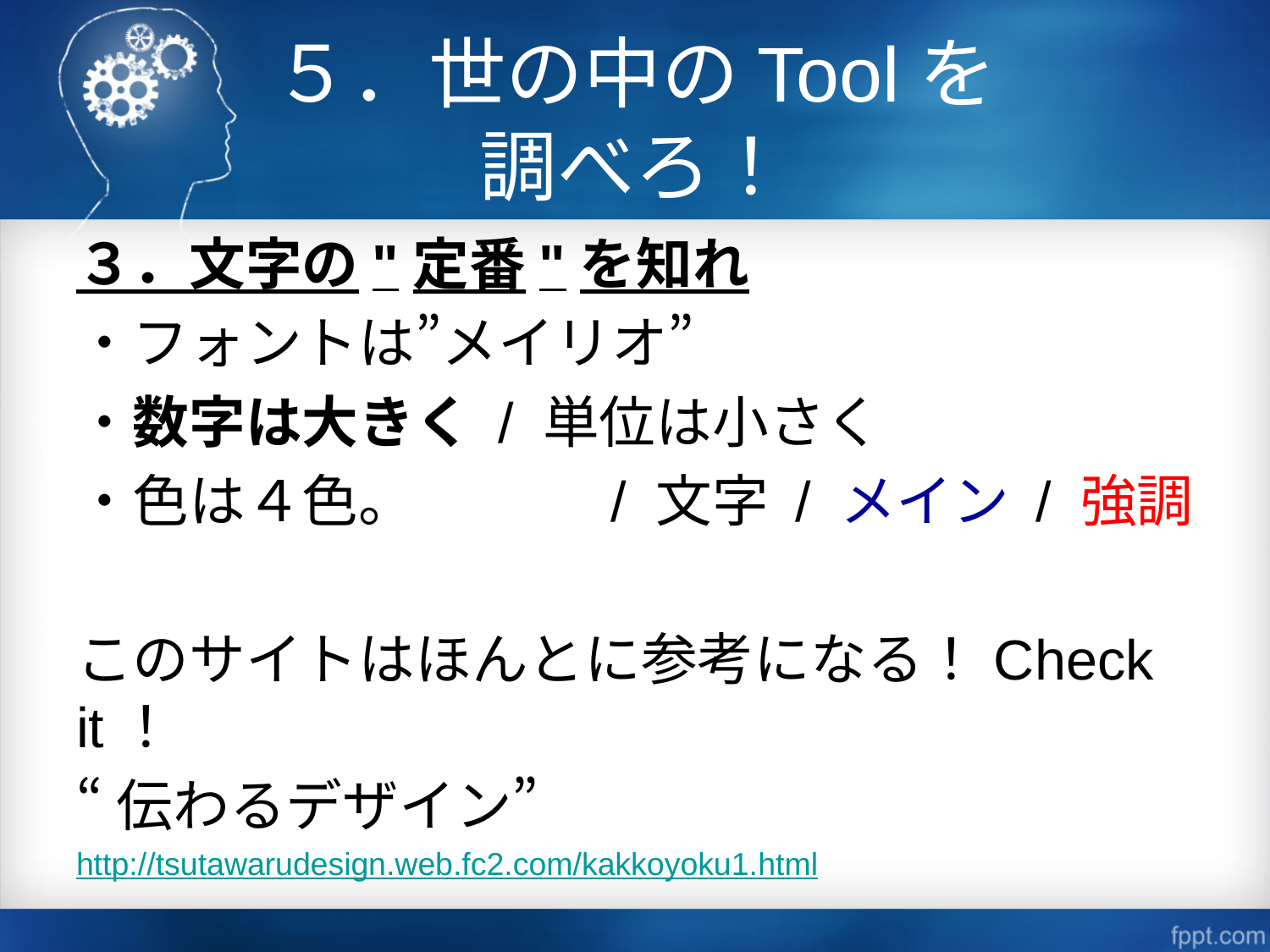

# ５．世の中のToolを 調べろ！
３．文字の"定番"を知れ
・フォントは”メイリオ”
・数字は大きく / 単位は小さく
・色は４色。　背景 / 文字 / メイン / 強調

このサイトはほんとに参考になる！Check it！
“伝わるデザイン”
http://tsutawarudesign.web.fc2.com/kakkoyoku1.html